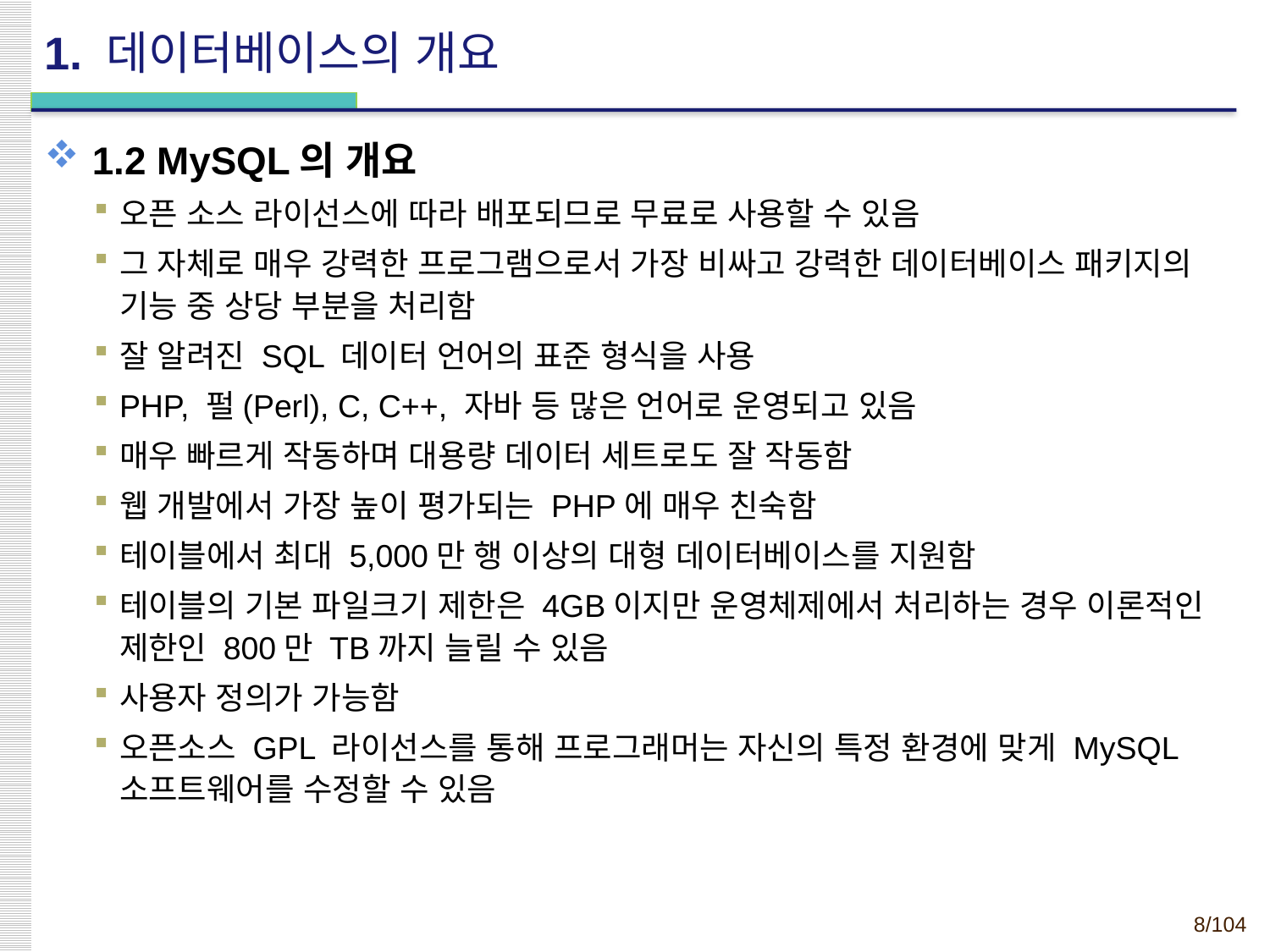

# 1. 데이터베이스의 개요
1.2 MySQL의 개요
오픈 소스 라이선스에 따라 배포되므로 무료로 사용할 수 있음
그 자체로 매우 강력한 프로그램으로서 가장 비싸고 강력한 데이터베이스 패키지의 기능 중 상당 부분을 처리함
잘 알려진 SQL 데이터 언어의 표준 형식을 사용
PHP, 펄(Perl), C, C++, 자바 등 많은 언어로 운영되고 있음
매우 빠르게 작동하며 대용량 데이터 세트로도 잘 작동함
웹 개발에서 가장 높이 평가되는 PHP에 매우 친숙함
테이블에서 최대 5,000만 행 이상의 대형 데이터베이스를 지원함
테이블의 기본 파일크기 제한은 4GB이지만 운영체제에서 처리하는 경우 이론적인 제한인 800만 TB까지 늘릴 수 있음
사용자 정의가 가능함
오픈소스 GPL 라이선스를 통해 프로그래머는 자신의 특정 환경에 맞게 MySQL 소프트웨어를 수정할 수 있음